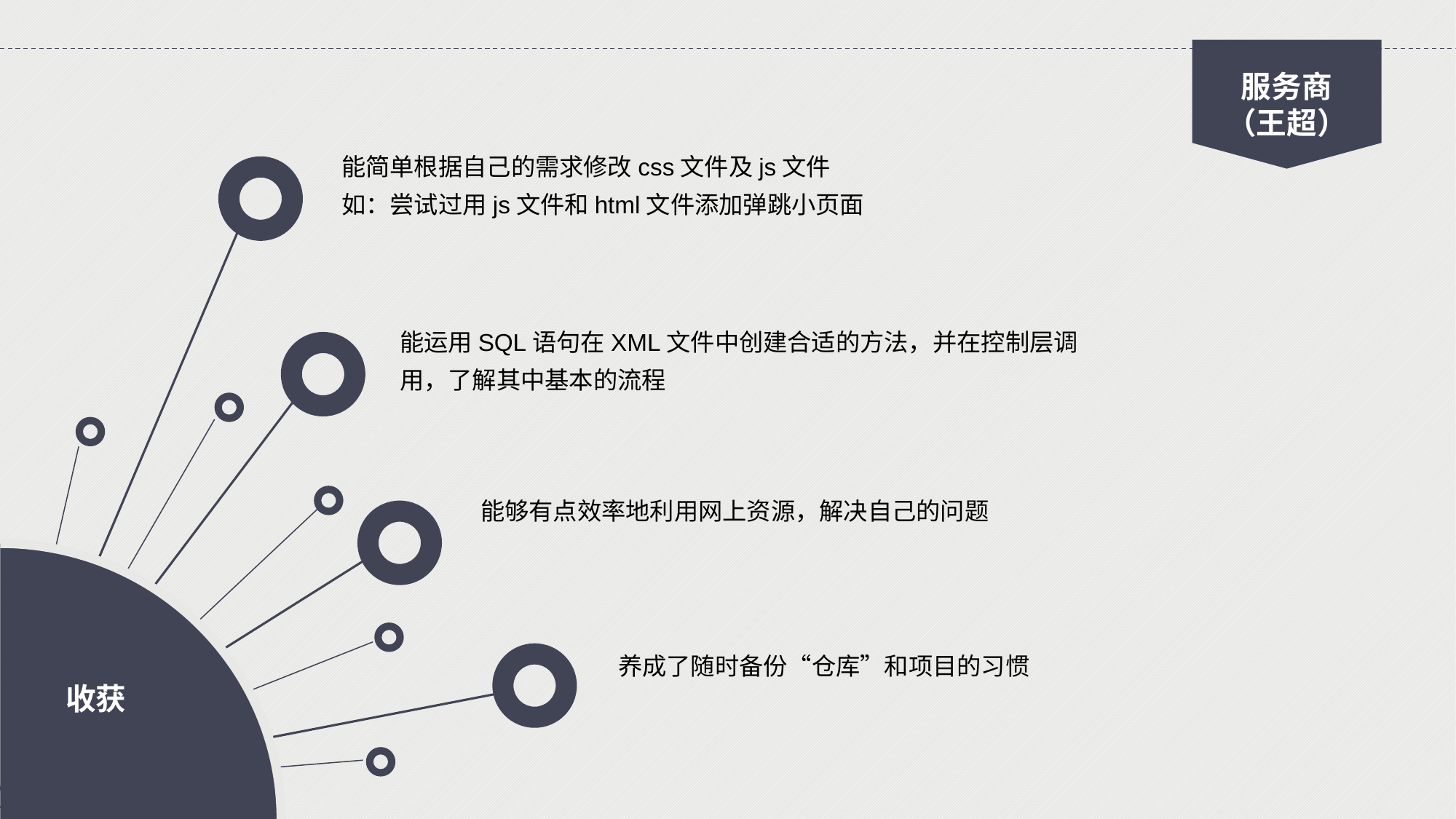

服务商
（王超）
能简单根据自己的需求修改css文件及js文件
如：尝试过用js文件和html文件添加弹跳小页面

能运用SQL语句在XML文件中创建合适的方法，并在控制层调用，了解其中基本的流程

能够有点效率地利用网上资源，解决自己的问题

收获

养成了随时备份“仓库”和项目的习惯